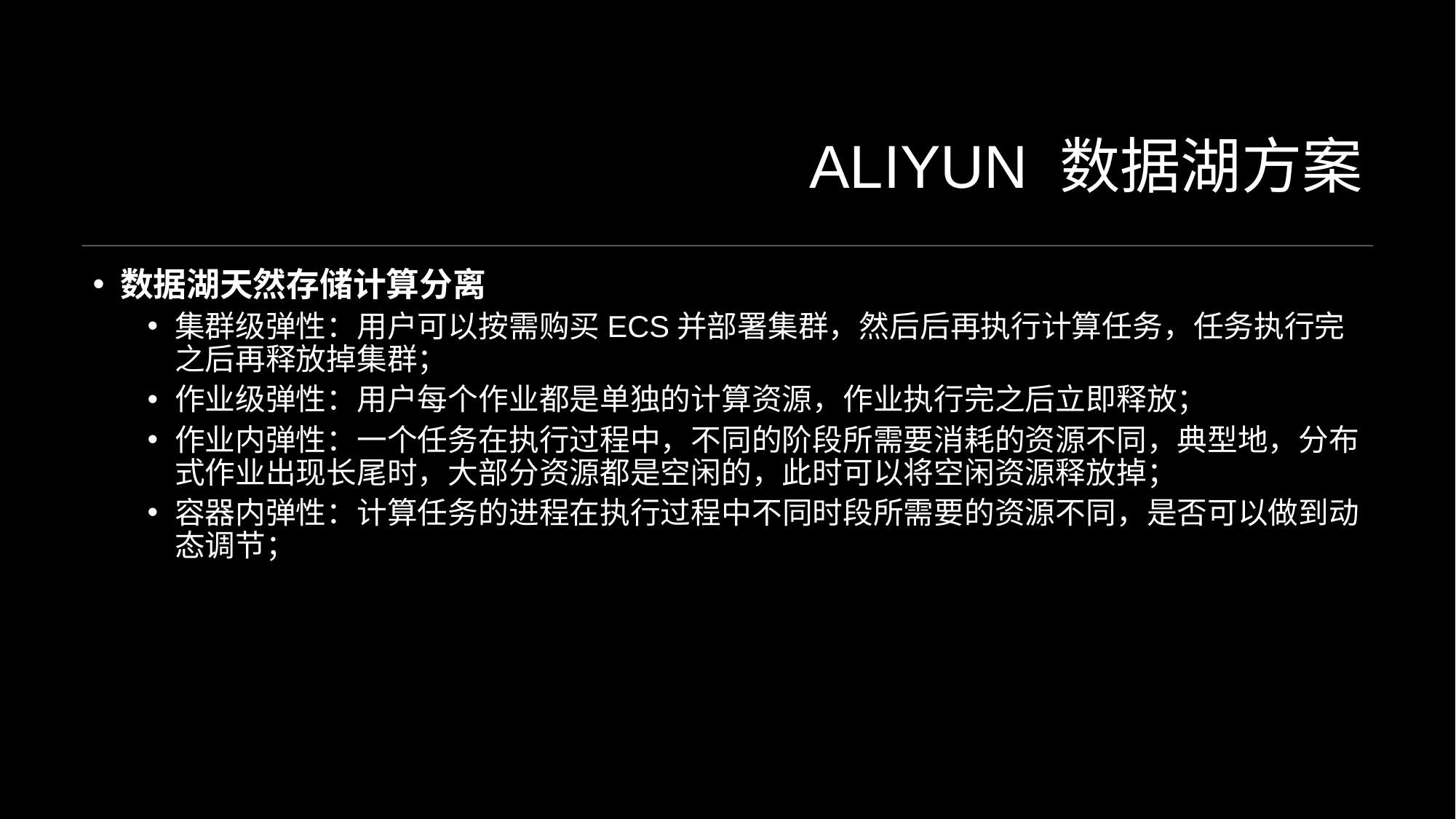

# ALIYUN 数据湖方案
数据湖天然存储计算分离
集群级弹性：用户可以按需购买ECS并部署集群，然后后再执行计算任务，任务执行完之后再释放掉集群；
作业级弹性：用户每个作业都是单独的计算资源，作业执行完之后立即释放；
作业内弹性：一个任务在执行过程中，不同的阶段所需要消耗的资源不同，典型地，分布式作业出现长尾时，大部分资源都是空闲的，此时可以将空闲资源释放掉；
容器内弹性：计算任务的进程在执行过程中不同时段所需要的资源不同，是否可以做到动态调节；